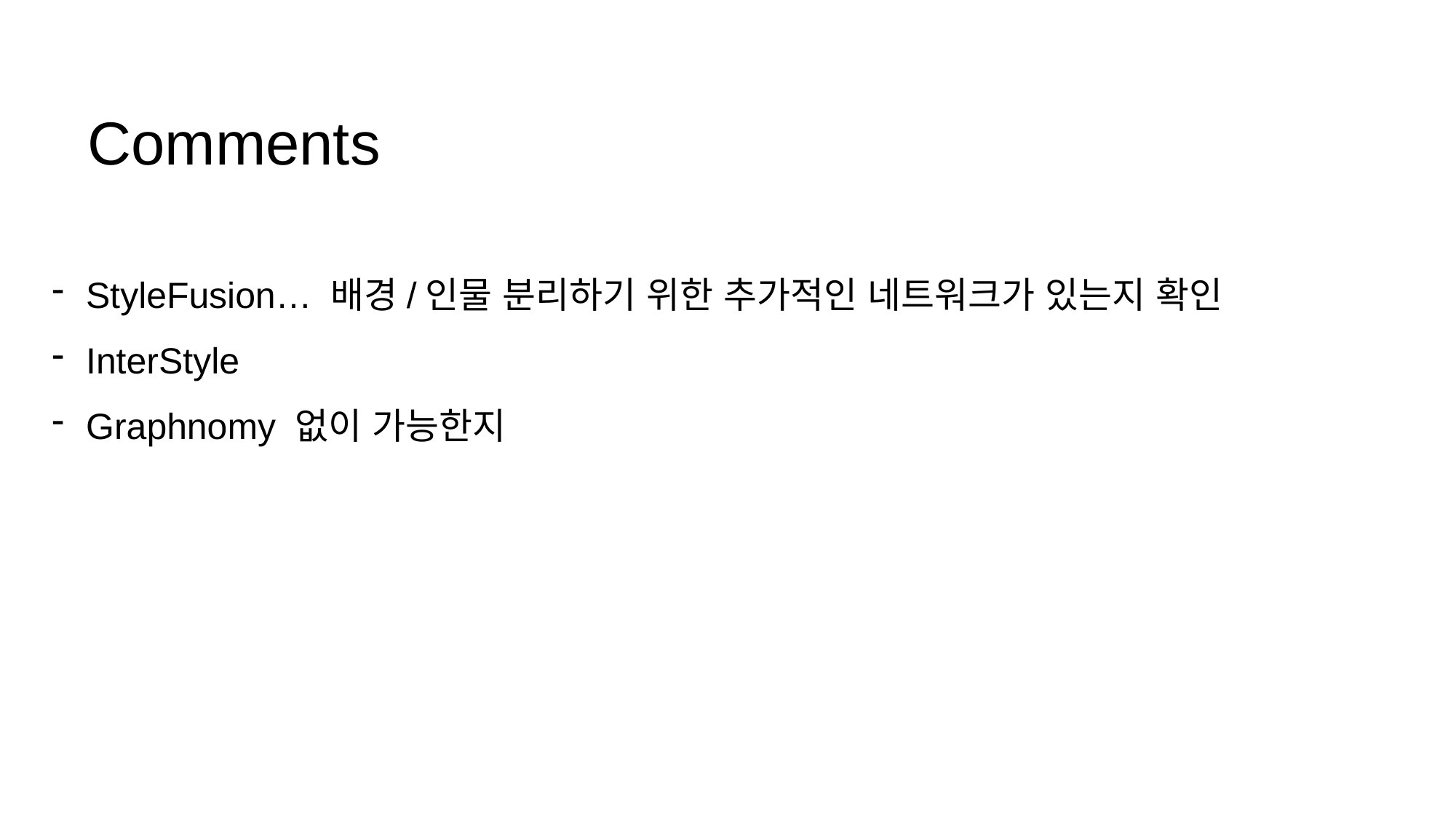

# Comments
StyleFusion… 배경/인물 분리하기 위한 추가적인 네트워크가 있는지 확인
InterStyle
Graphnomy 없이 가능한지